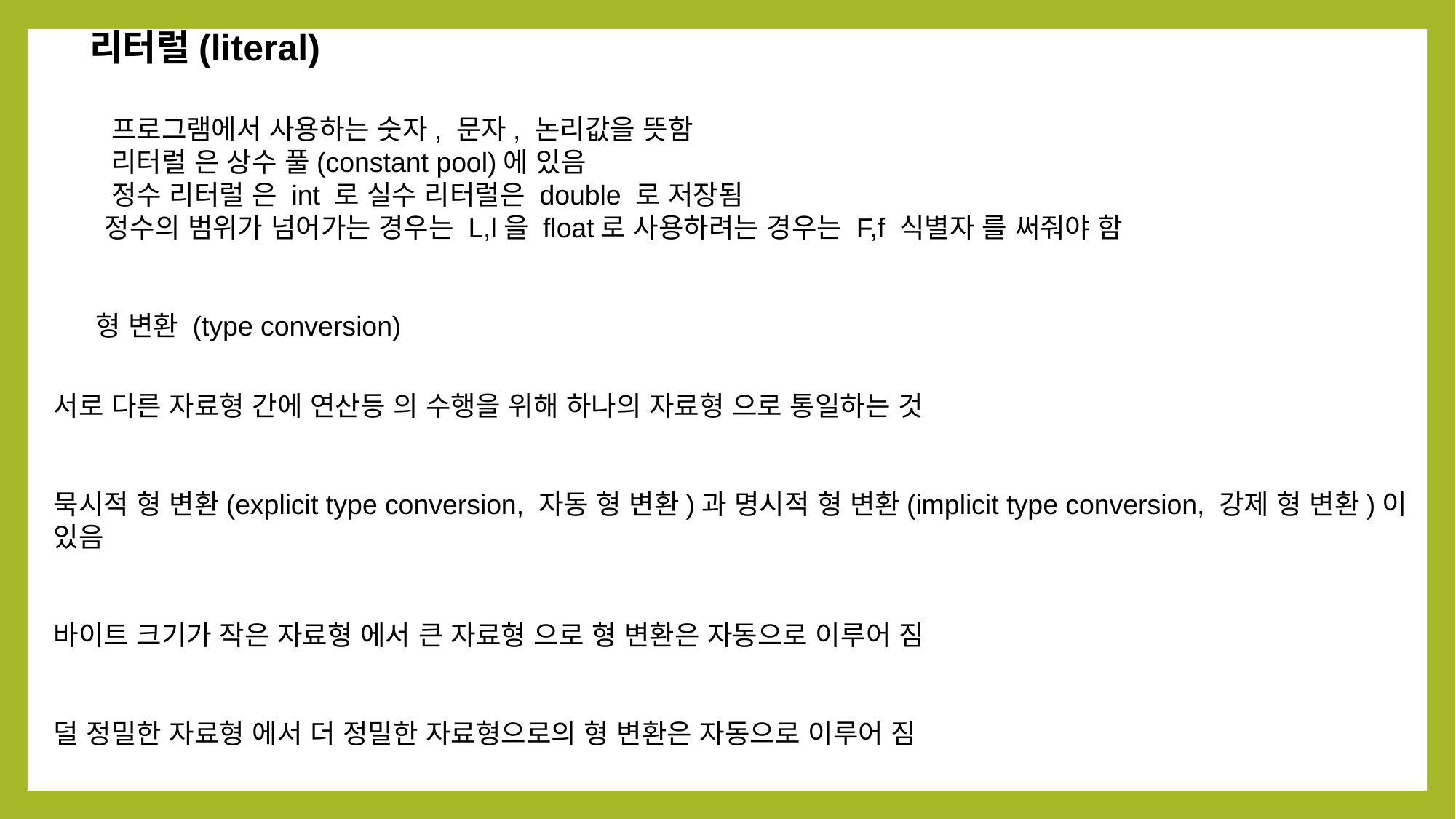

리터럴(literal)

  프로그램에서 사용하는 숫자, 문자, 논리값을 뜻함
  리터럴 은 상수 풀(constant pool)에 있음
  정수 리터럴 은 int 로 실수 리터럴은 double 로 저장됨
  정수의 범위가 넘어가는 경우는 L,l을 float로 사용하려는 경우는 F,f 식별자 를 써줘야 함
형 변환 (type conversion)
서로 다른 자료형 간에 연산등 의 수행을 위해 하나의 자료형 으로 통일하는 것

묵시적 형 변환(explicit type conversion, 자동 형 변환)과 명시적 형 변환(implicit type conversion, 강제 형 변환)이 있음

바이트 크기가 작은 자료형 에서 큰 자료형 으로 형 변환은 자동으로 이루어 짐

덜 정밀한 자료형 에서 더 정밀한 자료형으로의 형 변환은 자동으로 이루어 짐